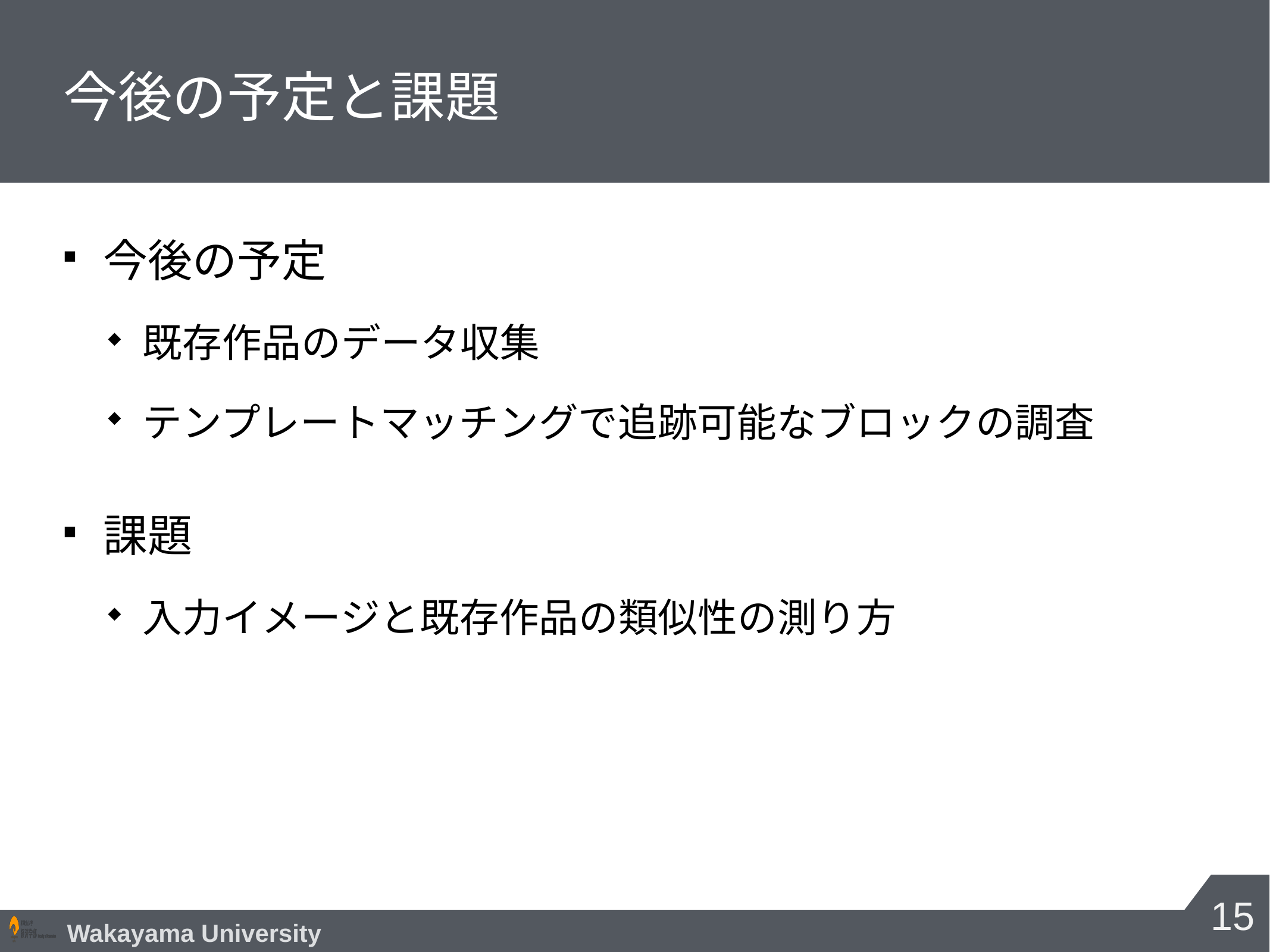

# 今後の予定と課題
今後の予定
既存作品のデータ収集
テンプレートマッチングで追跡可能なブロックの調査
課題
入力イメージと既存作品の類似性の測り方

15